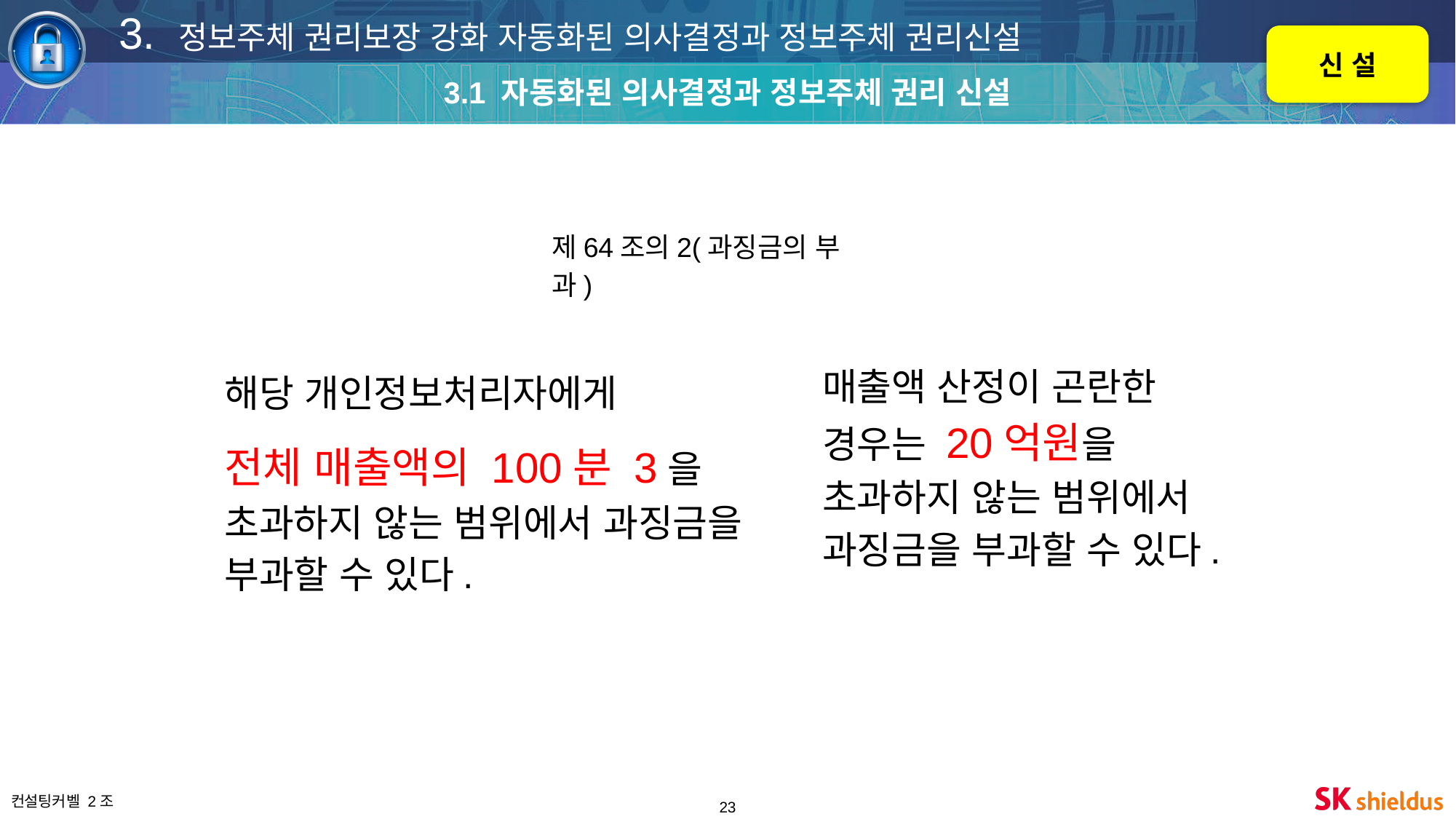

3. 정보주체 권리보장 강화 자동화된 의사결정과 정보주체 권리신설
신 설
3.1 자동화된 의사결정과 정보주체 권리 신설
제64조의2(과징금의 부과)
해당 개인정보처리자에게
전체 매출액의 100분 3을 초과하지 않는 범위에서 과징금을 부과할 수 있다.

매출액 산정이 곤란한 경우는 20억원을 초과하지 않는 범위에서 과징금을 부과할 수 있다.

주요 개정 내용
23